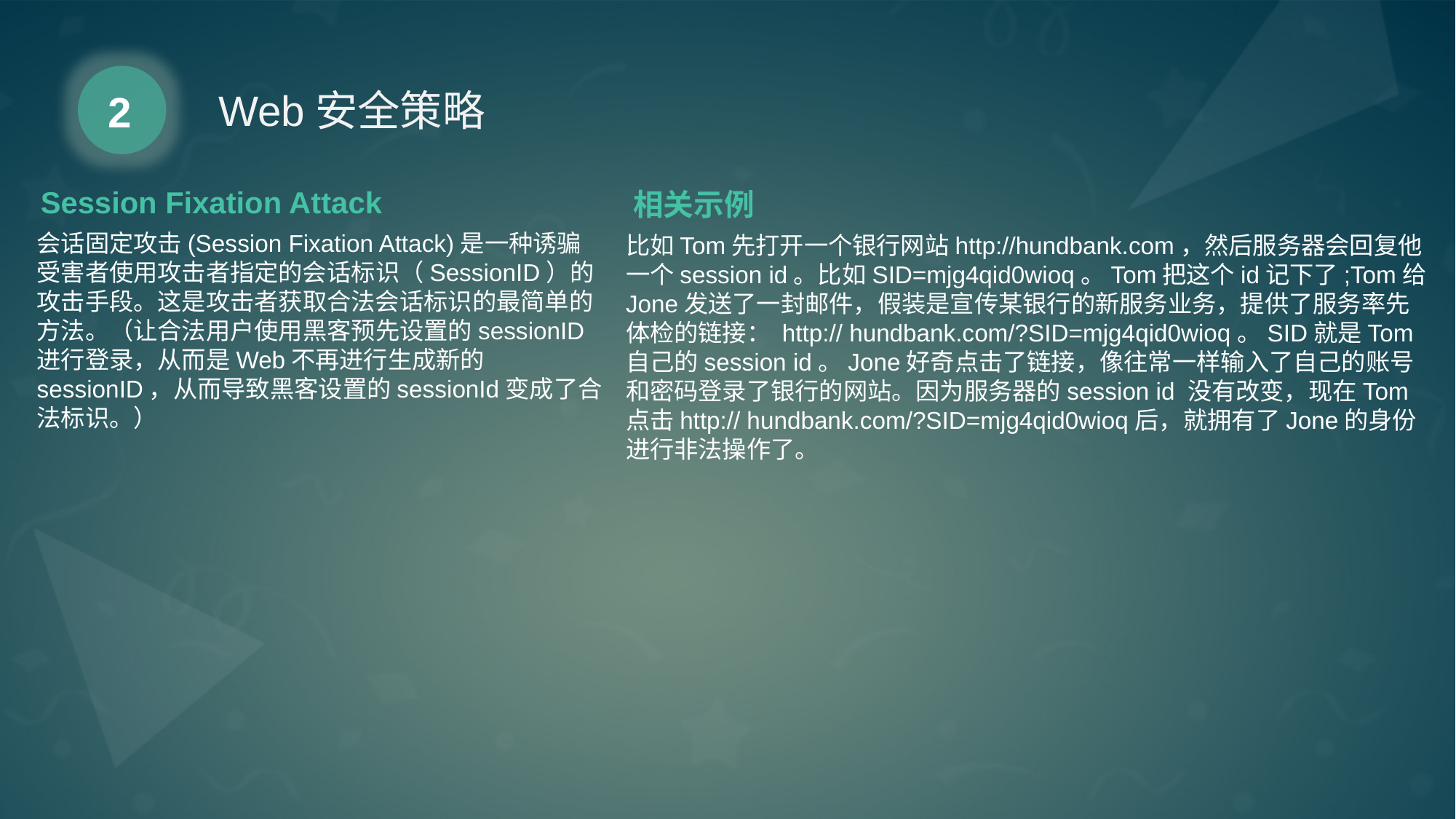

2
Web安全策略
Session Fixation Attack
会话固定攻击(Session Fixation Attack)是一种诱骗受害者使用攻击者指定的会话标识（SessionID）的攻击手段。这是攻击者获取合法会话标识的最简单的方法。（让合法用户使用黑客预先设置的sessionID进行登录，从而是Web不再进行生成新的sessionID，从而导致黑客设置的sessionId变成了合法标识。）
相关示例
比如Tom先打开一个银行网站http://hundbank.com，然后服务器会回复他一个session id。比如SID=mjg4qid0wioq。Tom把这个id记下了;Tom给Jone发送了一封邮件，假装是宣传某银行的新服务业务，提供了服务率先体检的链接： http:// hundbank.com/?SID=mjg4qid0wioq。SID就是Tom自己的session id。Jone好奇点击了链接，像往常一样输入了自己的账号和密码登录了银行的网站。因为服务器的session id 没有改变，现在Tom点击http:// hundbank.com/?SID=mjg4qid0wioq后，就拥有了Jone的身份进行非法操作了。